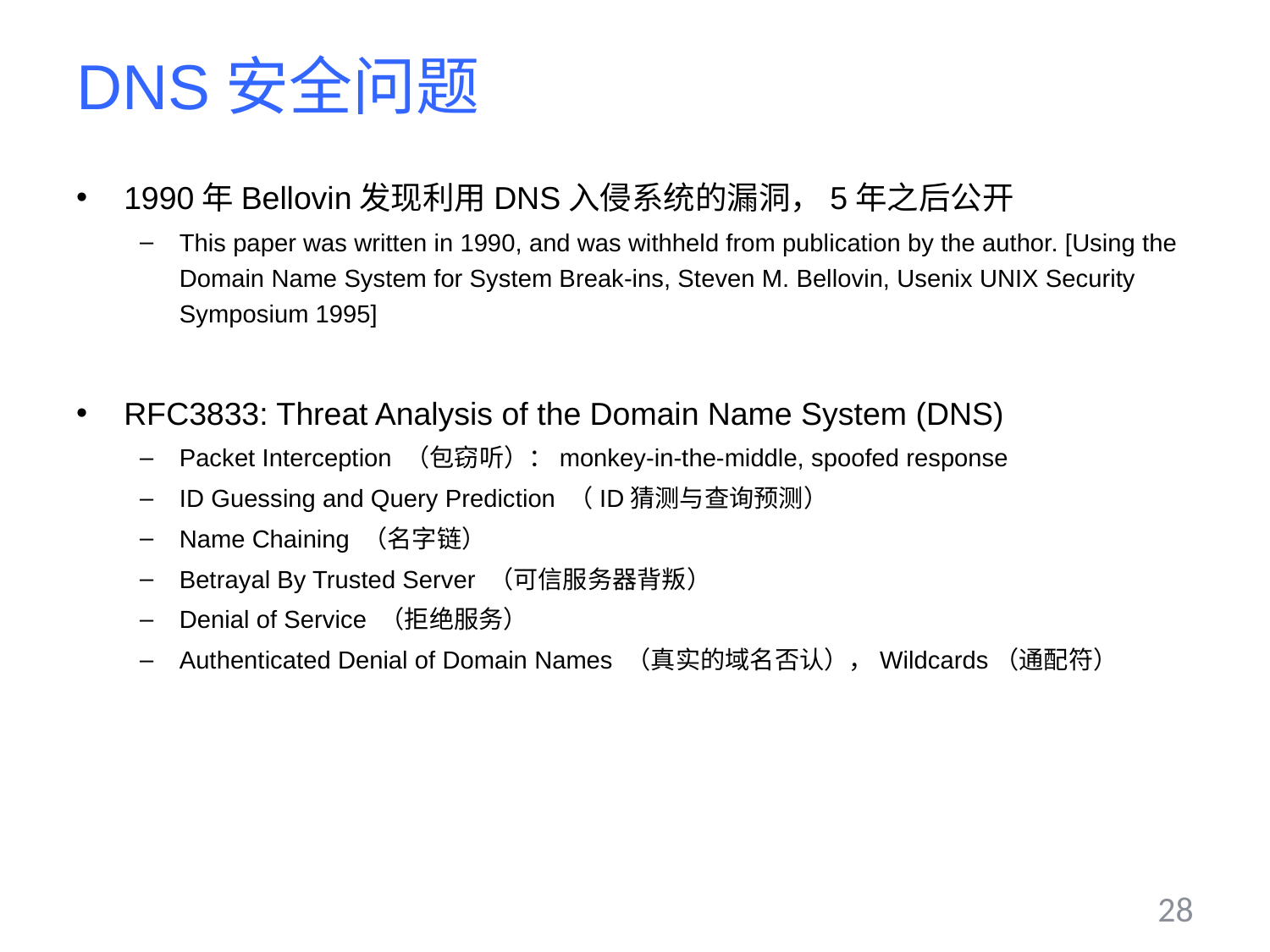

# DNS安全问题
1990年Bellovin发现利用DNS入侵系统的漏洞，5年之后公开
This paper was written in 1990, and was withheld from publication by the author. [Using the Domain Name System for System Break-ins, Steven M. Bellovin, Usenix UNIX Security Symposium 1995]

RFC3833: Threat Analysis of the Domain Name System (DNS)
Packet Interception （包窃听）：monkey-in-the-middle, spoofed response
ID Guessing and Query Prediction （ID猜测与查询预测）
Name Chaining （名字链）
Betrayal By Trusted Server （可信服务器背叛）
Denial of Service （拒绝服务）
Authenticated Denial of Domain Names （真实的域名否认），Wildcards（通配符）

28